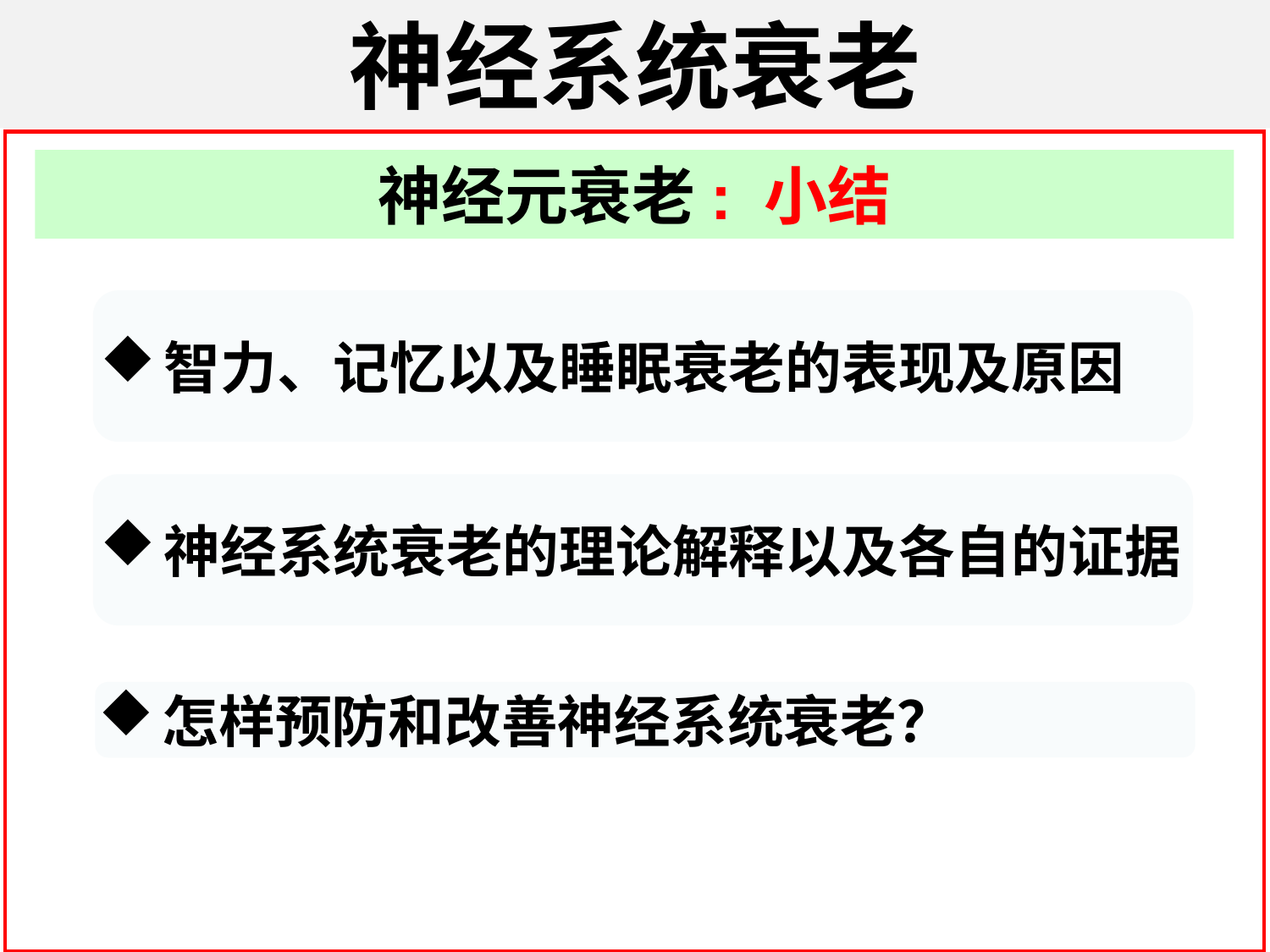

神经系统衰老

神经元衰老: 小结
智力、记忆以及睡眠衰老的表现及原因
神经系统衰老的理论解释以及各自的证据
怎样预防和改善神经系统衰老？